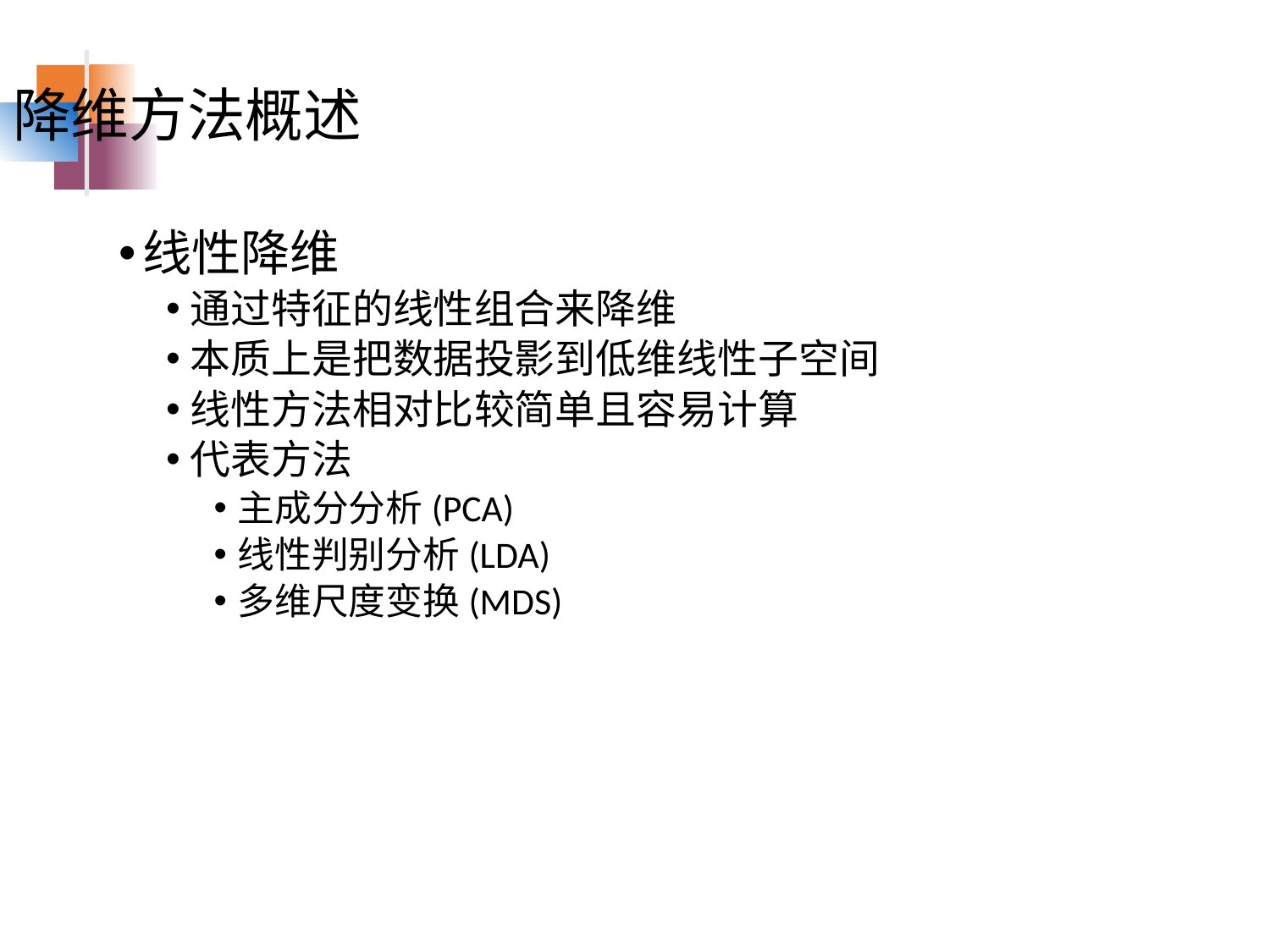

降维方法概述
线性降维
通过特征的线性组合来降维
本质上是把数据投影到低维线性子空间
线性方法相对比较简单且容易计算
代表方法
主成分分析(PCA)
线性判别分析(LDA)
多维尺度变换(MDS)
7